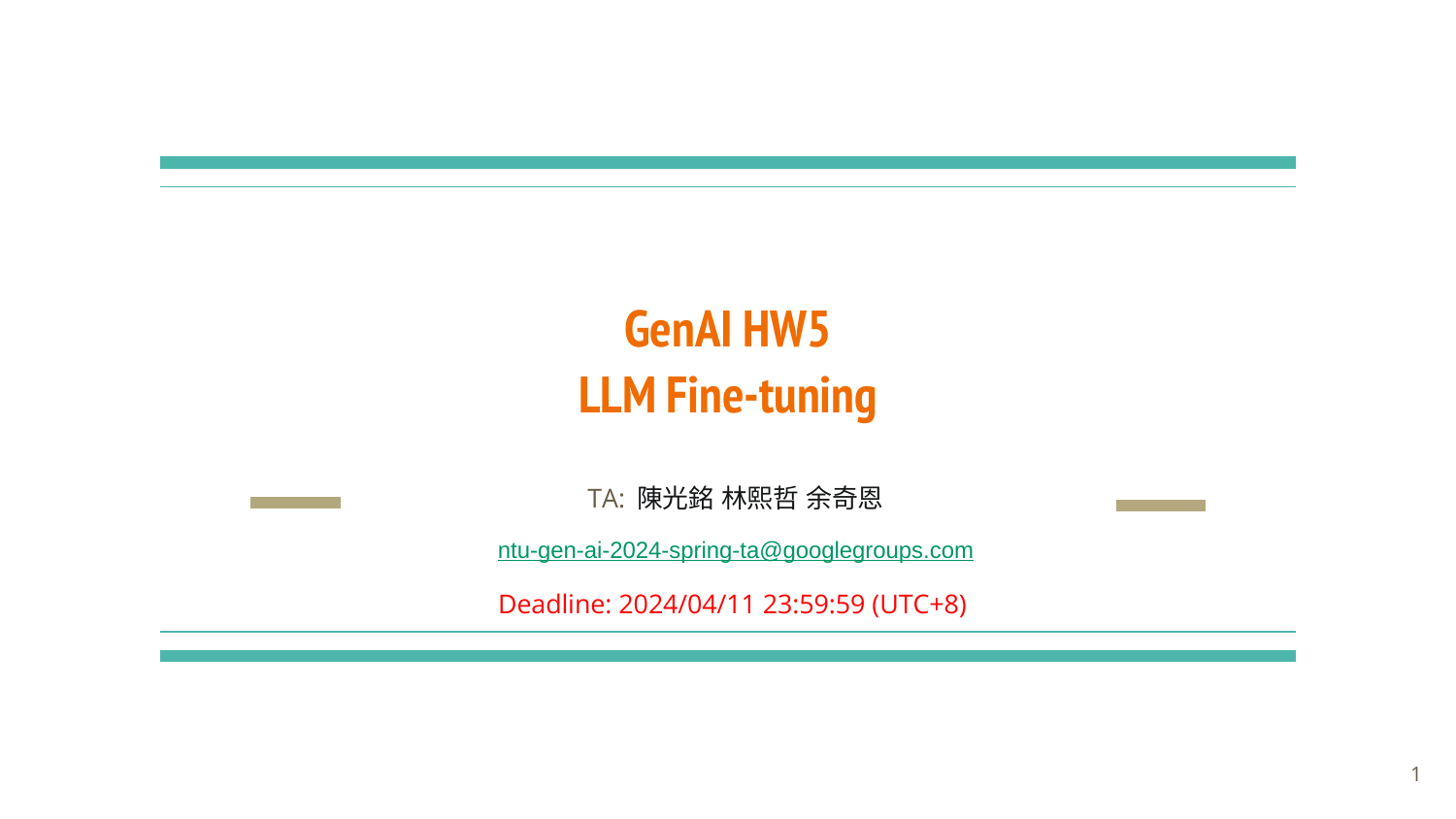

# GenAI HW5
LLM Fine-tuning
TA: 陳光銘 林熙哲 余奇恩
ntu-gen-ai-2024-spring-ta@googlegroups.com

Deadline: 2024/04/11 23:59:59 (UTC+8)
1